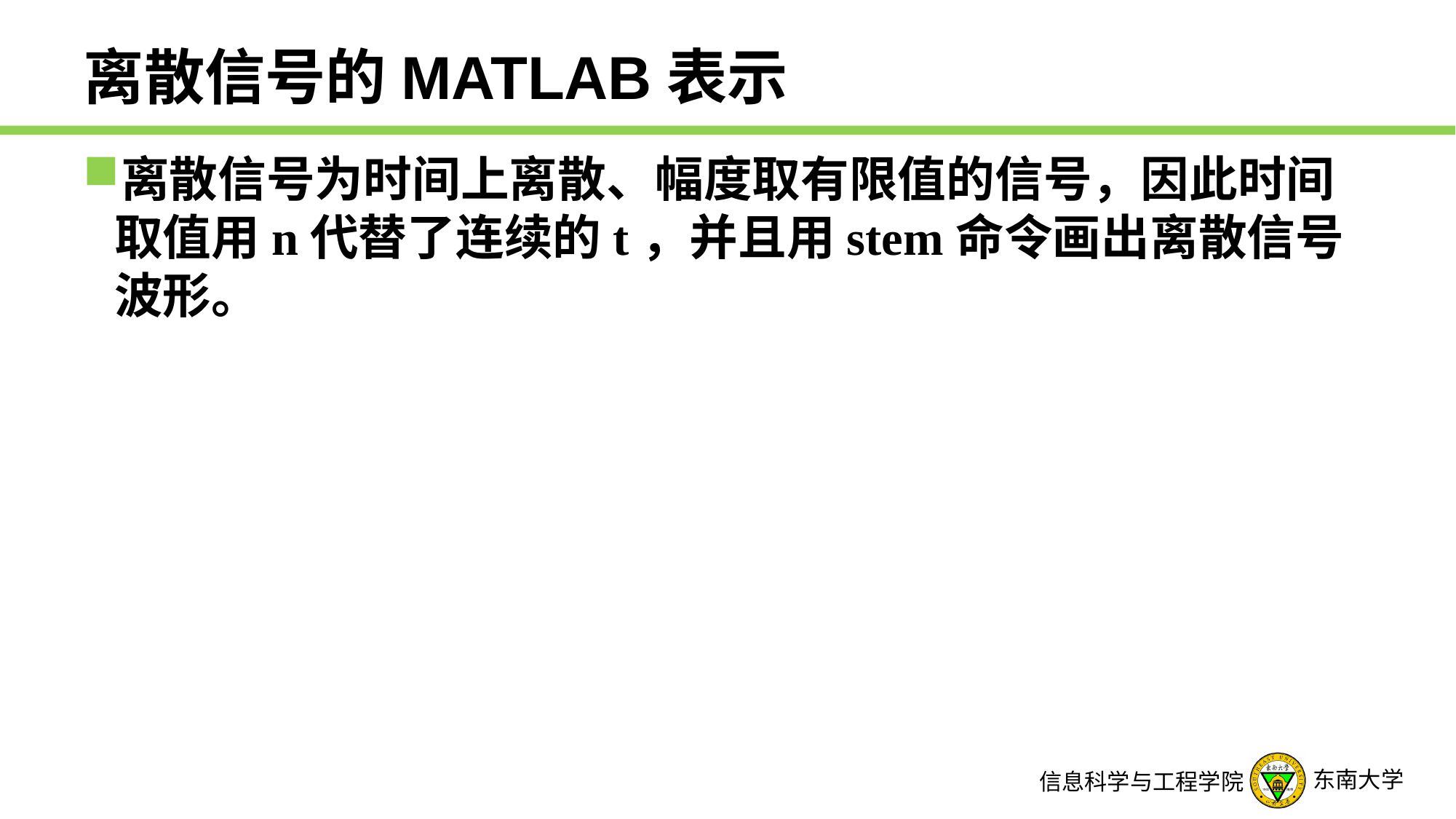

# 离散信号的MATLAB表示
离散信号为时间上离散、幅度取有限值的信号，因此时间取值用n代替了连续的t，并且用stem命令画出离散信号波形。